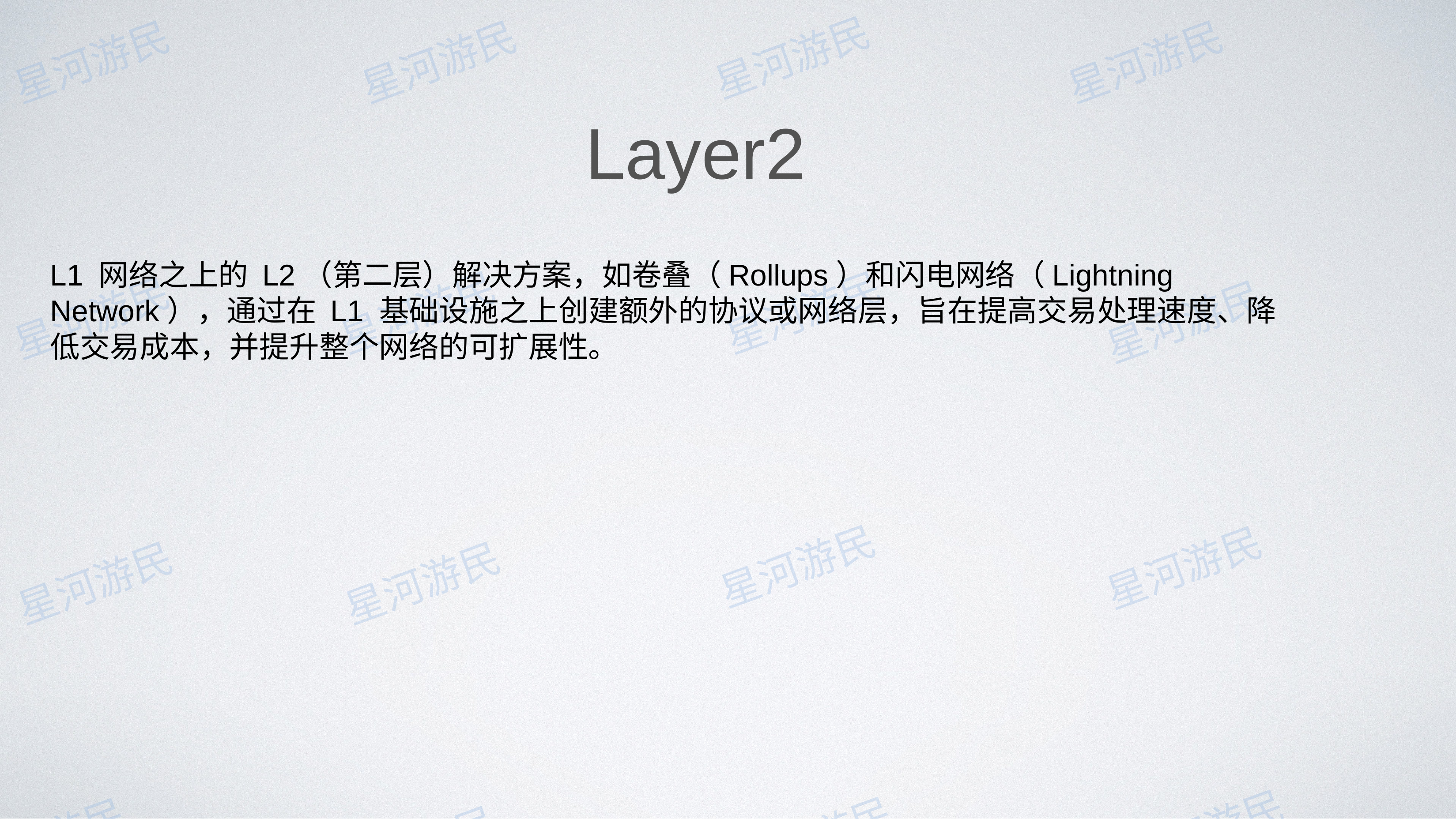

# Layer2
L1 网络之上的 L2（第二层）解决方案，如卷叠（Rollups）和闪电网络（Lightning Network），通过在 L1 基础设施之上创建额外的协议或网络层，旨在提高交易处理速度、降低交易成本，并提升整个网络的可扩展性。